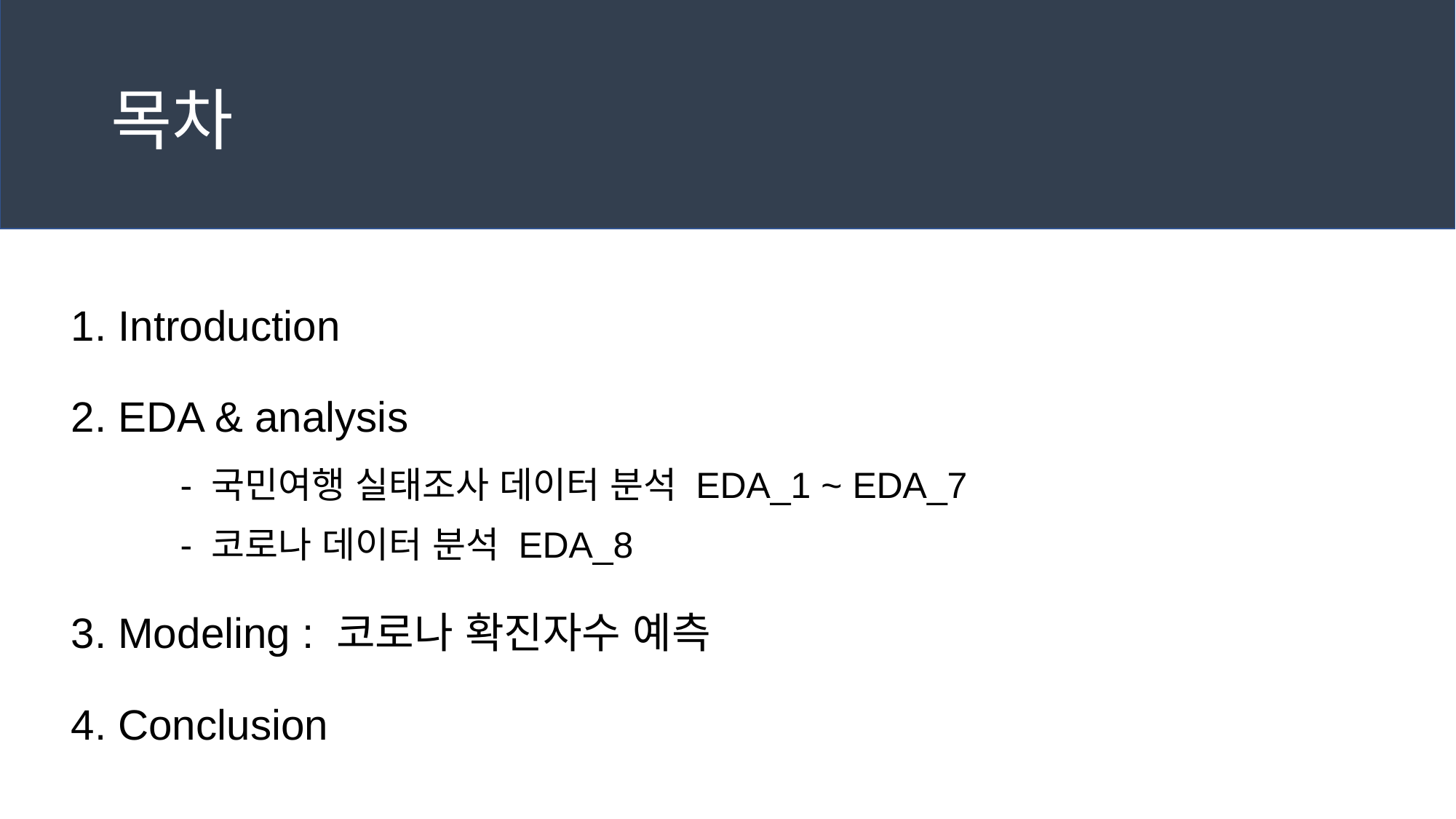

# 목차
1. Introduction
2. EDA & analysis
	- 국민여행 실태조사 데이터 분석 EDA_1 ~ EDA_7
	- 코로나 데이터 분석 EDA_8
3. Modeling : 코로나 확진자수 예측
4. Conclusion